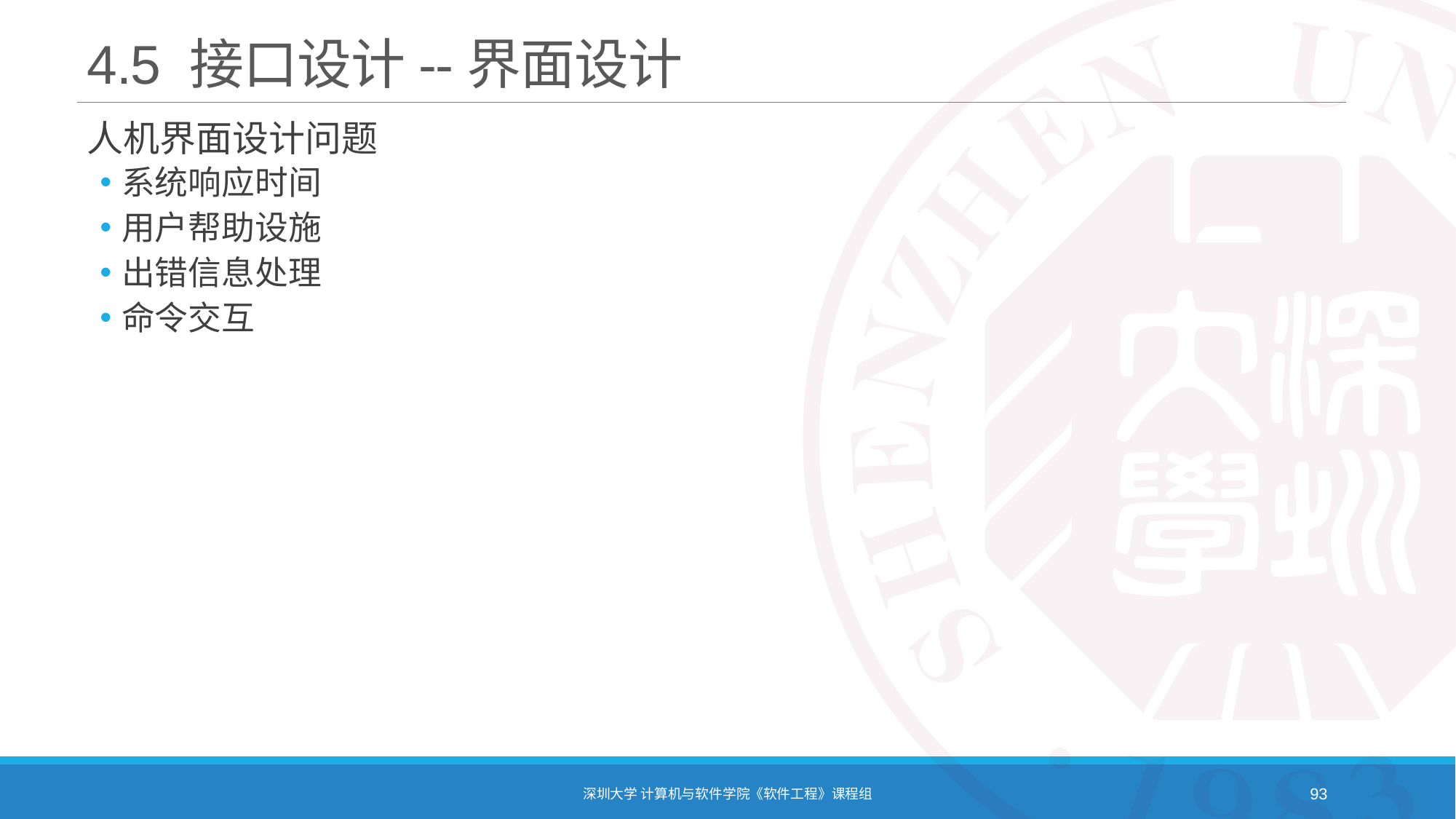

# 4.5 接口设计--界面设计
人机界面设计问题
系统响应时间
用户帮助设施
出错信息处理
命令交互

深圳大学 计算机与软件学院《软件工程》课程组
93